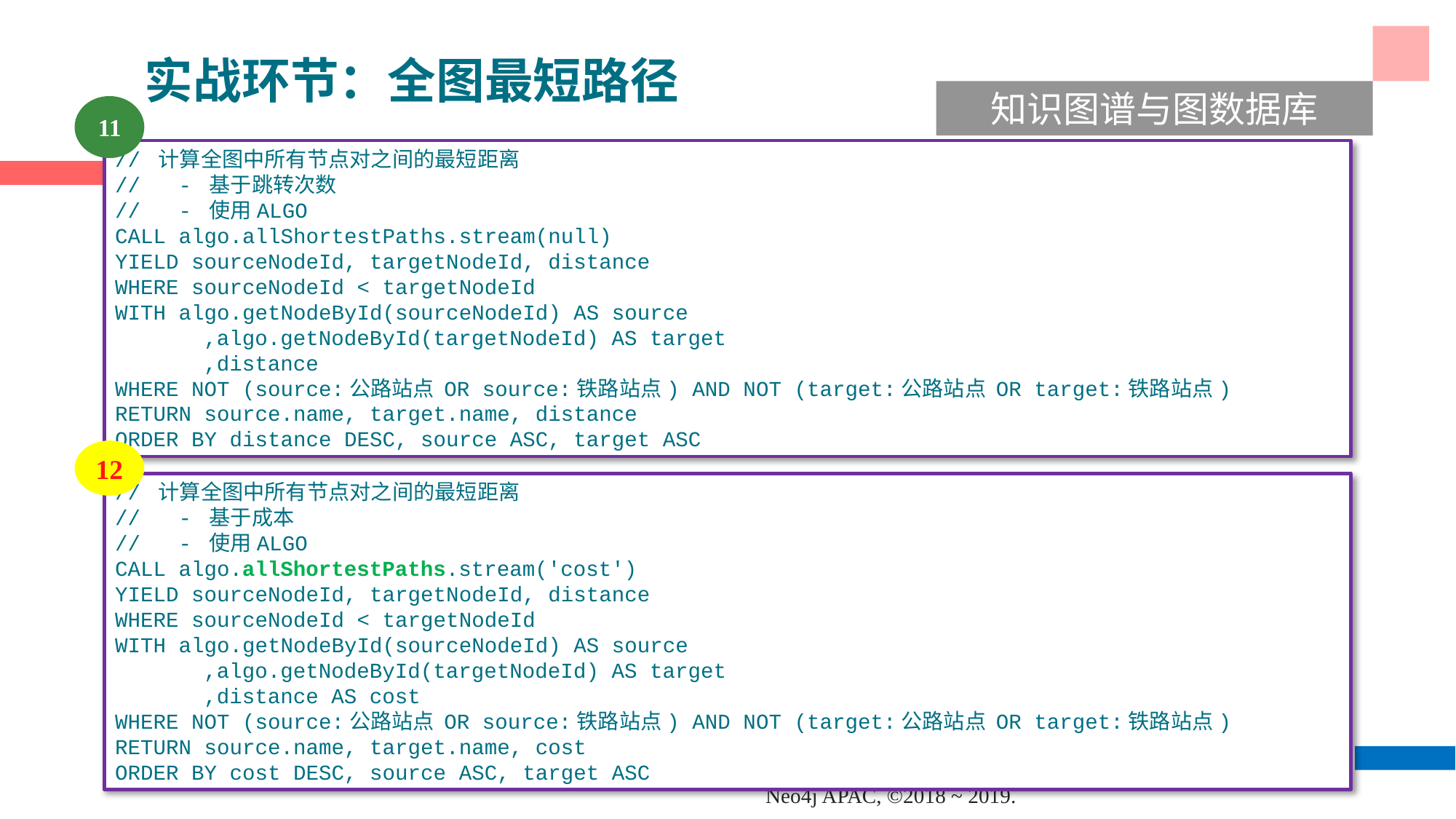

实战环节：全图最短路径
知识图谱与图数据库
11
// 计算全图中所有节点对之间的最短距离
//   - 基于跳转次数
//   - 使用ALGO
CALL algo.allShortestPaths.stream(null)
YIELD sourceNodeId, targetNodeId, distance
WHERE sourceNodeId < targetNodeId
WITH algo.getNodeById(sourceNodeId) AS source
       ,algo.getNodeById(targetNodeId) AS target
       ,distance
WHERE NOT (source:公路站点 OR source:铁路站点) AND NOT (target:公路站点 OR target:铁路站点)
RETURN source.name, target.name, distance
ORDER BY distance DESC, source ASC, target ASC
12
// 计算全图中所有节点对之间的最短距离
//   - 基于成本
//   - 使用ALGO
CALL algo.allShortestPaths.stream('cost')
YIELD sourceNodeId, targetNodeId, distance
WHERE sourceNodeId < targetNodeId
WITH algo.getNodeById(sourceNodeId) AS source
       ,algo.getNodeById(targetNodeId) AS target
       ,distance AS cost
WHERE NOT (source:公路站点 OR source:铁路站点) AND NOT (target:公路站点 OR target:铁路站点)
RETURN source.name, target.name, cost
ORDER BY cost DESC, source ASC, target ASC